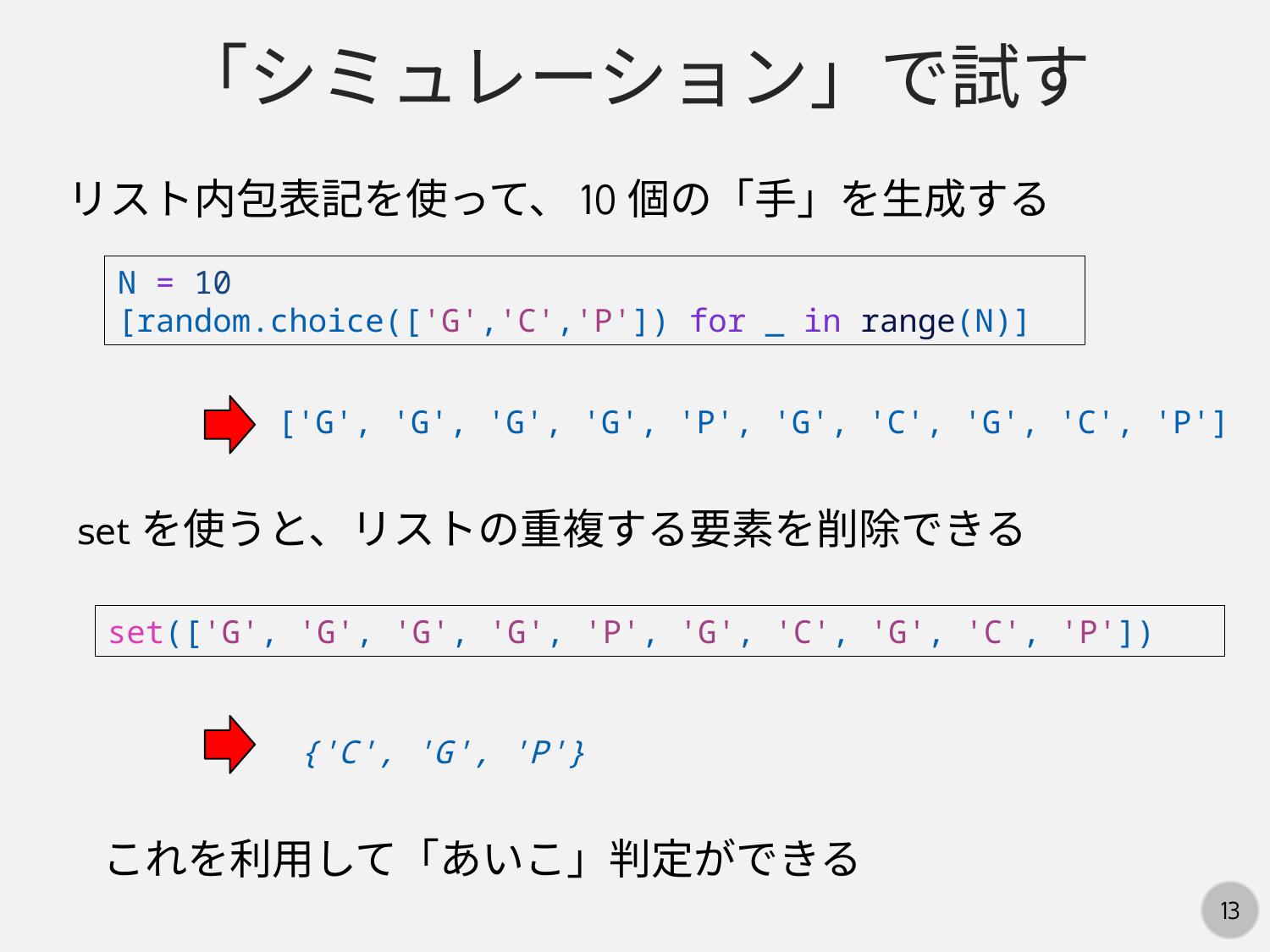

「シミュレーション」で試す
リスト内包表記を使って、10個の「手」を生成する
N = 10
[random.choice(['G','C','P']) for _ in range(N)]

['G', 'G', 'G', 'G', 'P', 'G', 'C', 'G', 'C', 'P']
setを使うと、リストの重複する要素を削除できる
set(['G', 'G', 'G', 'G', 'P', 'G', 'C', 'G', 'C', 'P'])

{'C', 'G', 'P'}
これを利用して「あいこ」判定ができる